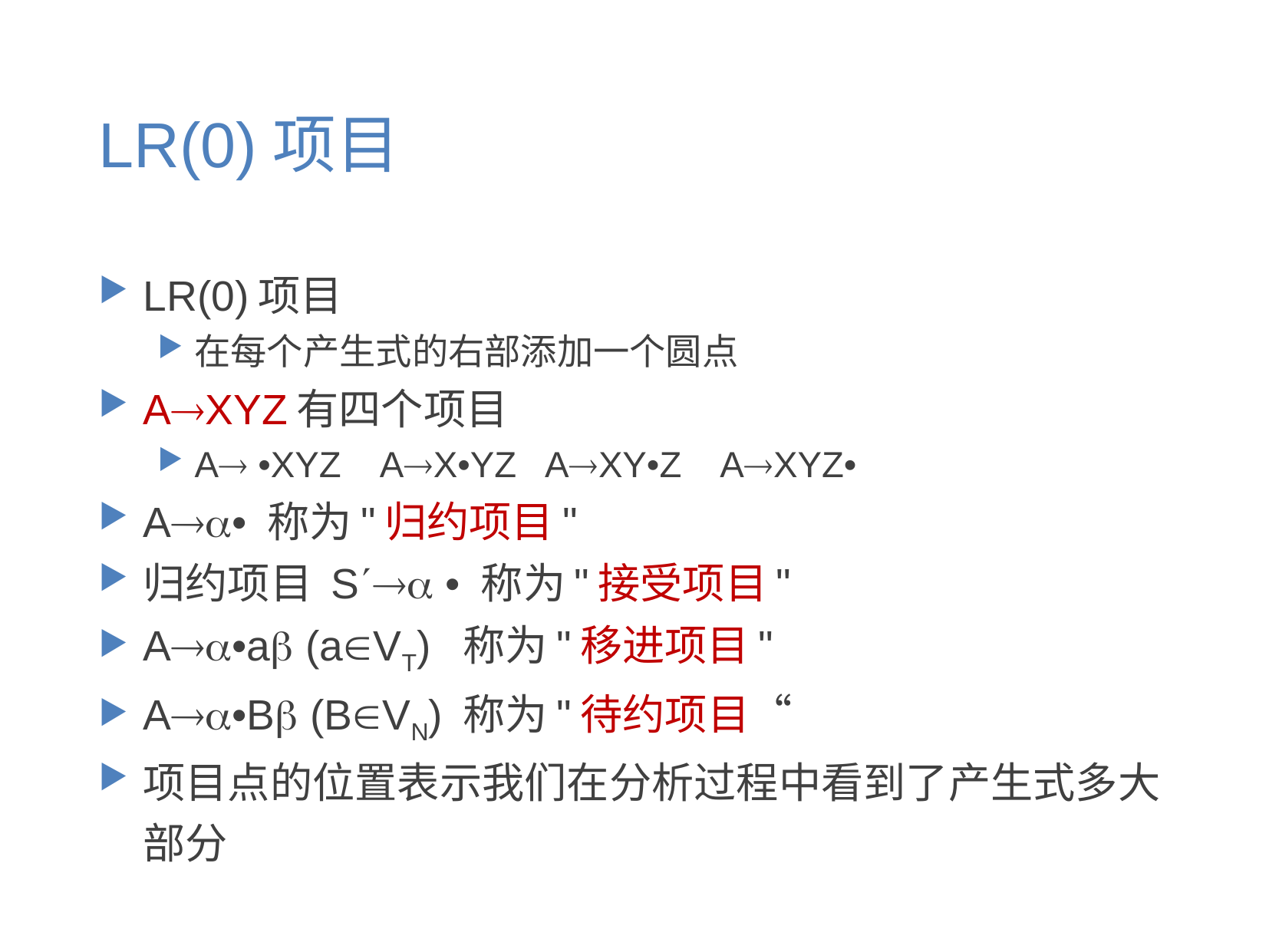

# LR(0)项目

LR(0)项目
在每个产生式的右部添加一个圆点
A→XYZ有四个项目
A→ •XYZ    A→X•YZ   A→XY•Z    A→XYZ•
A→α• 称为"归约项目"
归约项目 S′→α • 称为"接受项目"
A→α•aβ (a∈VT)  称为"移进项目"
A→α•Bβ (B∈VN) 称为"待约项目“
项目点的位置表示我们在分析过程中看到了产生式多大部分